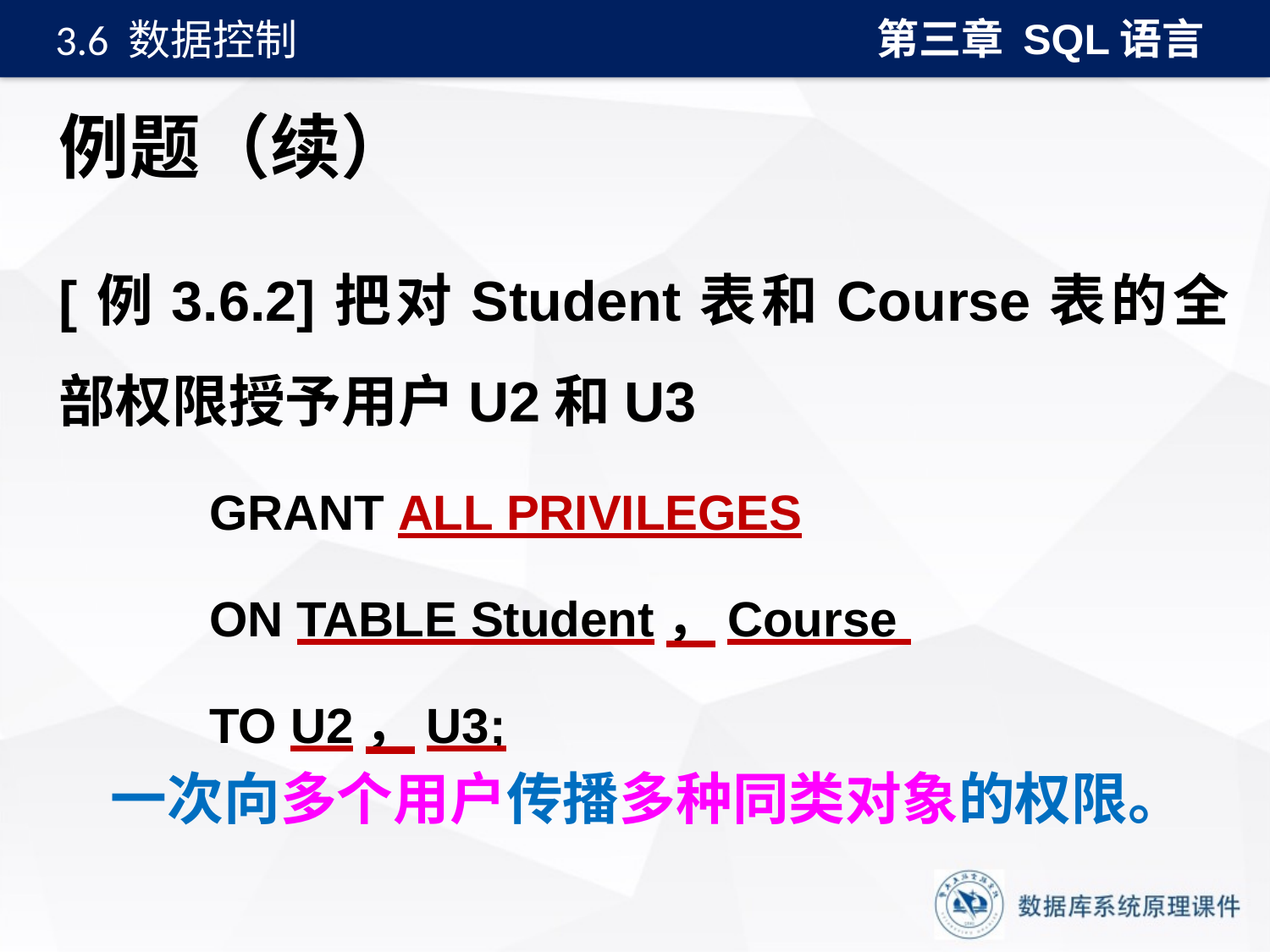

第三章 SQL语言
3.6 数据控制
# 例题（续）
[例3.6.2]把对Student表和Course表的全部权限授予用户U2和U3
GRANT ALL PRIVILEGES
ON TABLE Student，Course
TO U2，U3;
   一次向多个用户传播多种同类对象的权限。